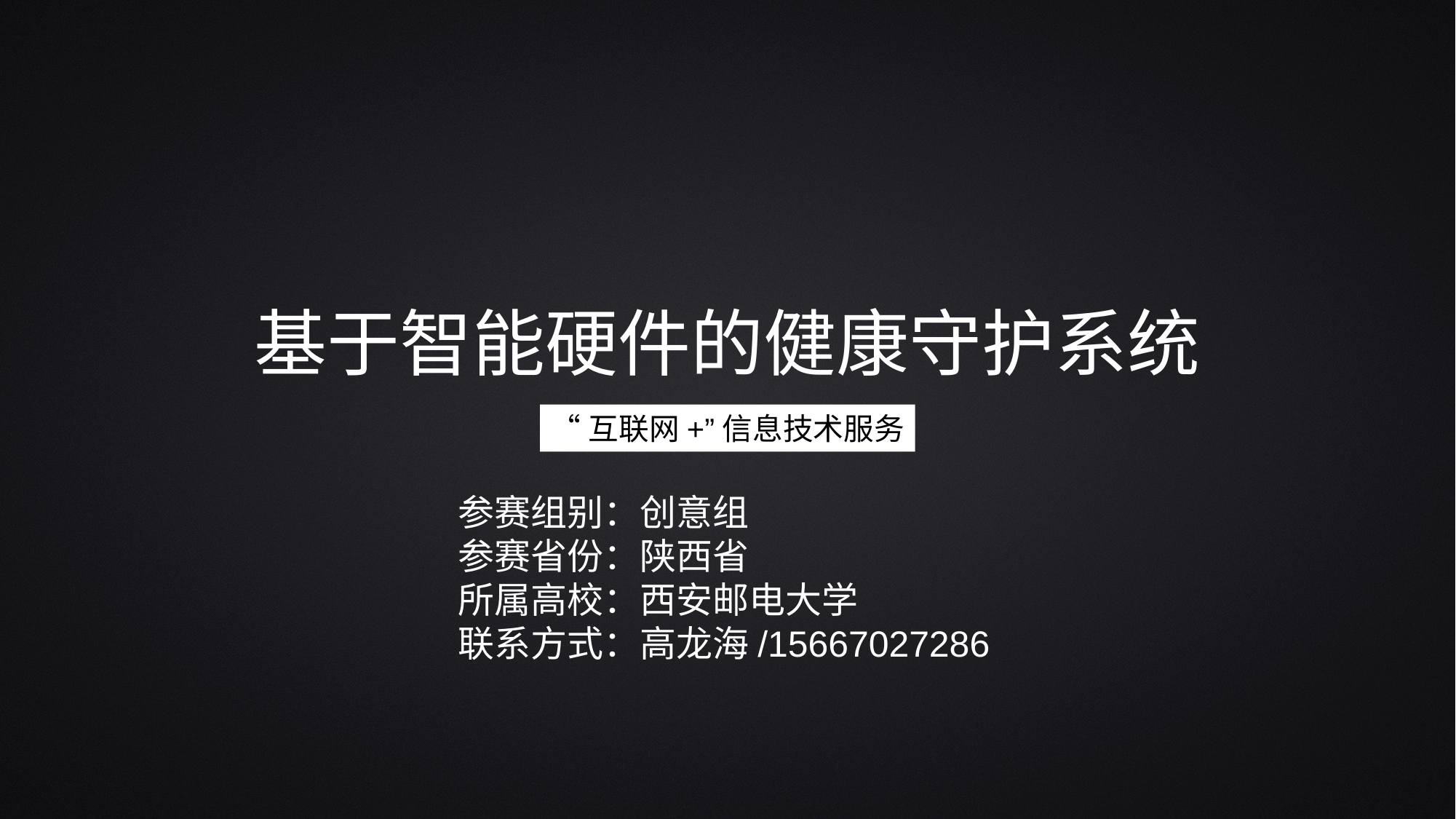

基于智能硬件的健康守护系统
“互联网+”信息技术服务
参赛组别：创意组
参赛省份：陕西省
所属高校：西安邮电大学
联系方式：高龙海/15667027286